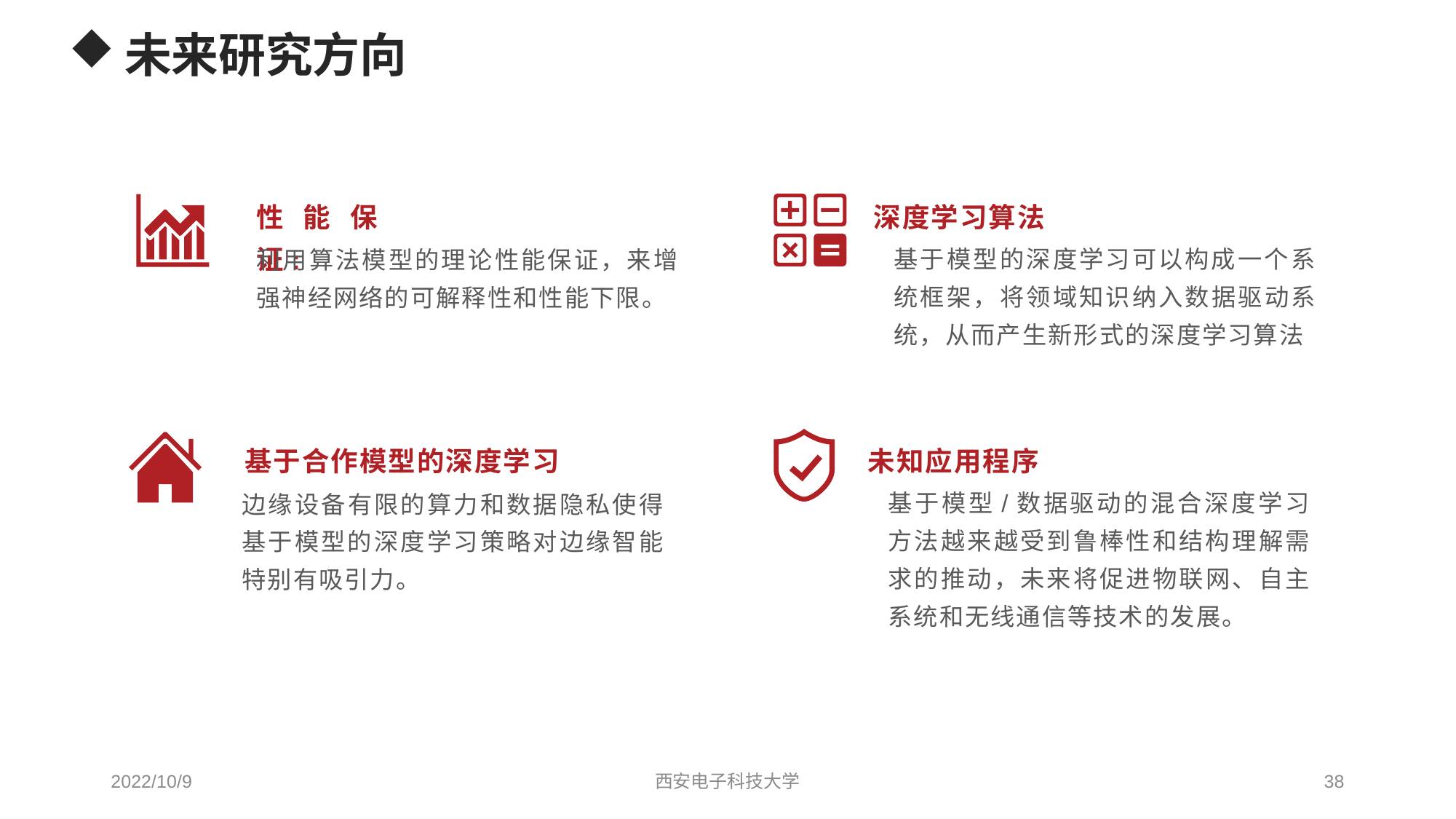

未来研究方向
性能保证:

利用算法模型的理论性能保证，来增强神经网络的可解释性和性能下限。
深度学习算法

基于模型的深度学习可以构成一个系统框架，将领域知识纳入数据驱动系统，从而产生新形式的深度学习算法

未知应用程序
基于模型/数据驱动的混合深度学习方法越来越受到鲁棒性和结构理解需求的推动，未来将促进物联网、自主系统和无线通信等技术的发展。
基于合作模型的深度学习

边缘设备有限的算力和数据隐私使得基于模型的深度学习策略对边缘智能特别有吸引力。
2022/10/9
西安电子科技大学
38